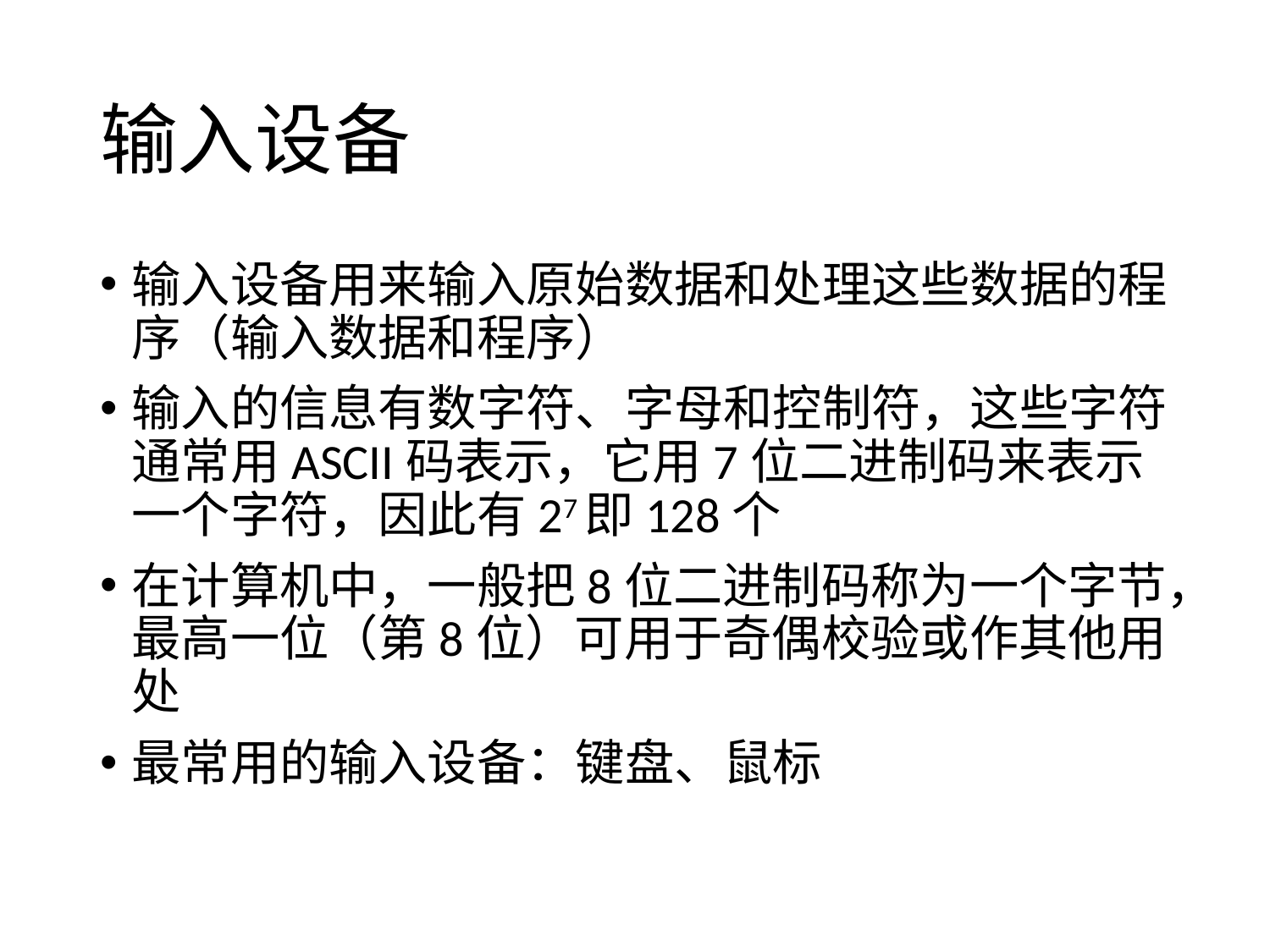

# 输入设备
输入设备用来输入原始数据和处理这些数据的程序（输入数据和程序）
输入的信息有数字符、字母和控制符，这些字符通常用ASCII码表示，它用7位二进制码来表示一个字符，因此有27即128个
在计算机中，一般把8位二进制码称为一个字节，最高一位（第8位）可用于奇偶校验或作其他用处
最常用的输入设备：键盘、鼠标